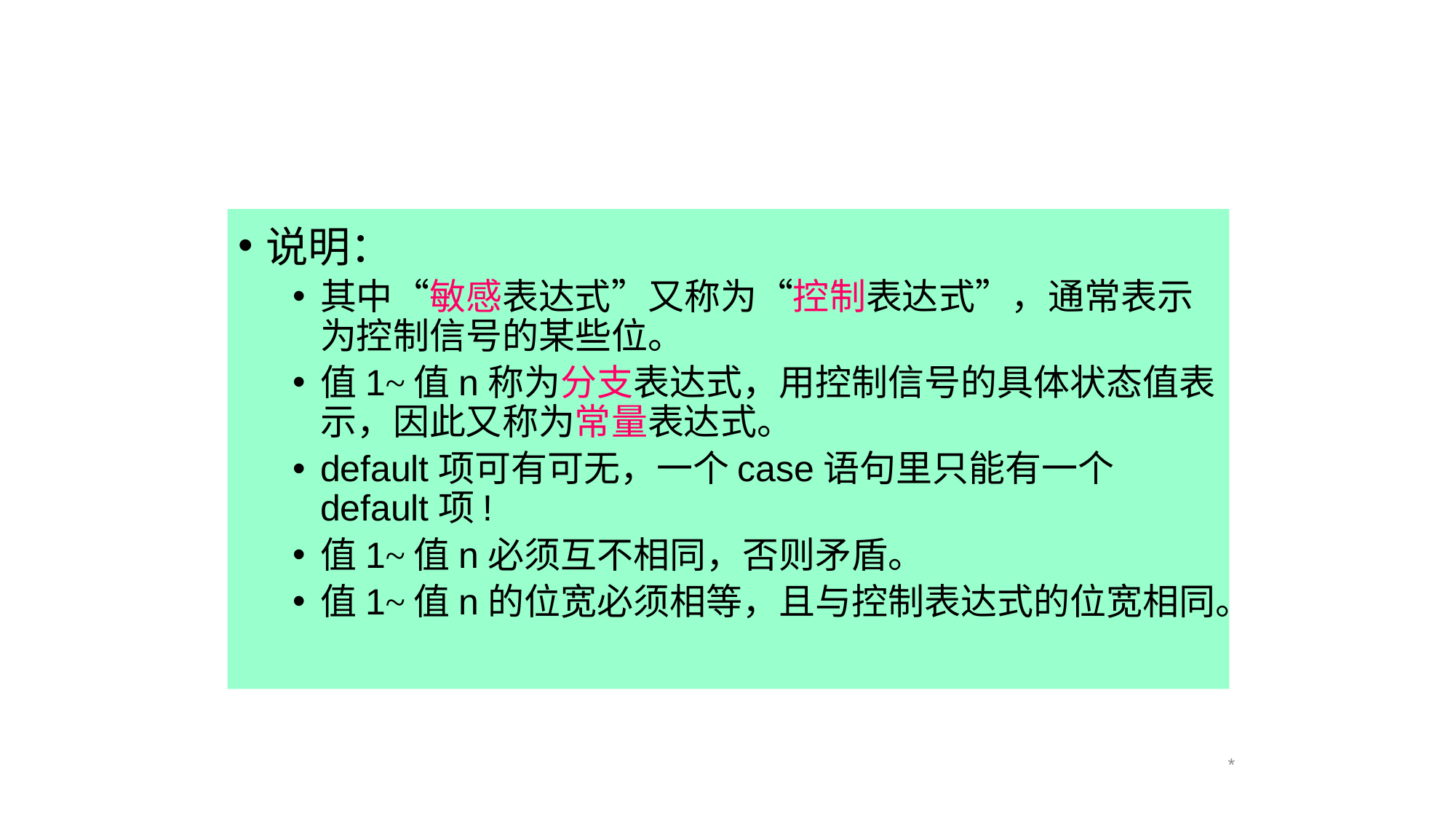

说明：
其中“敏感表达式”又称为“控制表达式”，通常表示为控制信号的某些位。
值1~值n称为分支表达式，用控制信号的具体状态值表示，因此又称为常量表达式。
default项可有可无，一个case语句里只能有一个default项!
值1~值n必须互不相同，否则矛盾。
值1~值n的位宽必须相等，且与控制表达式的位宽相同。
*